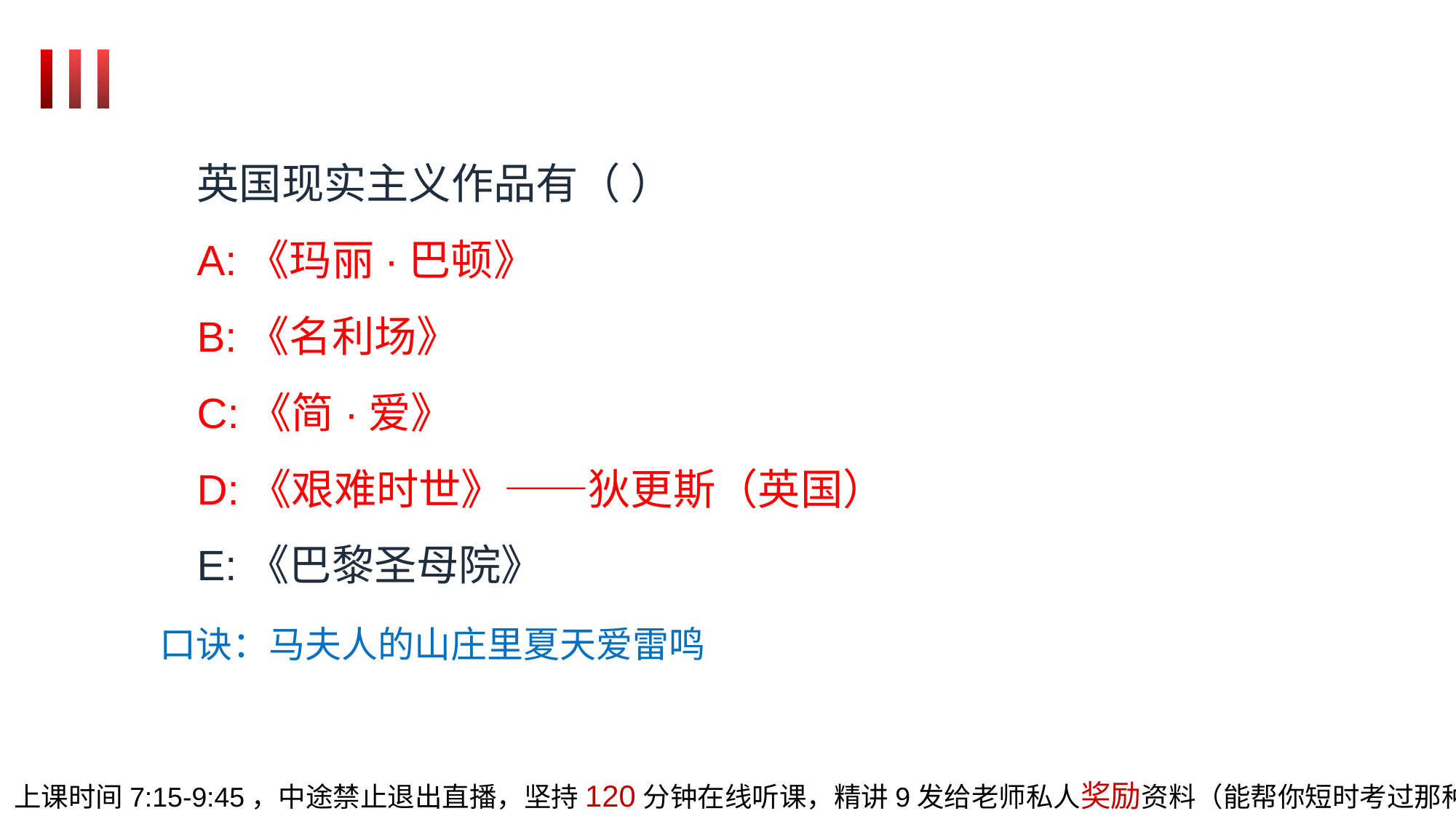

英国现实主义作品有（ ）
A:《玛丽·巴顿》
B:《名利场》
C:《简·爱》
D:《艰难时世》——狄更斯（英国）
E:《巴黎圣母院》
口诀：马夫人的山庄里夏天爱雷鸣